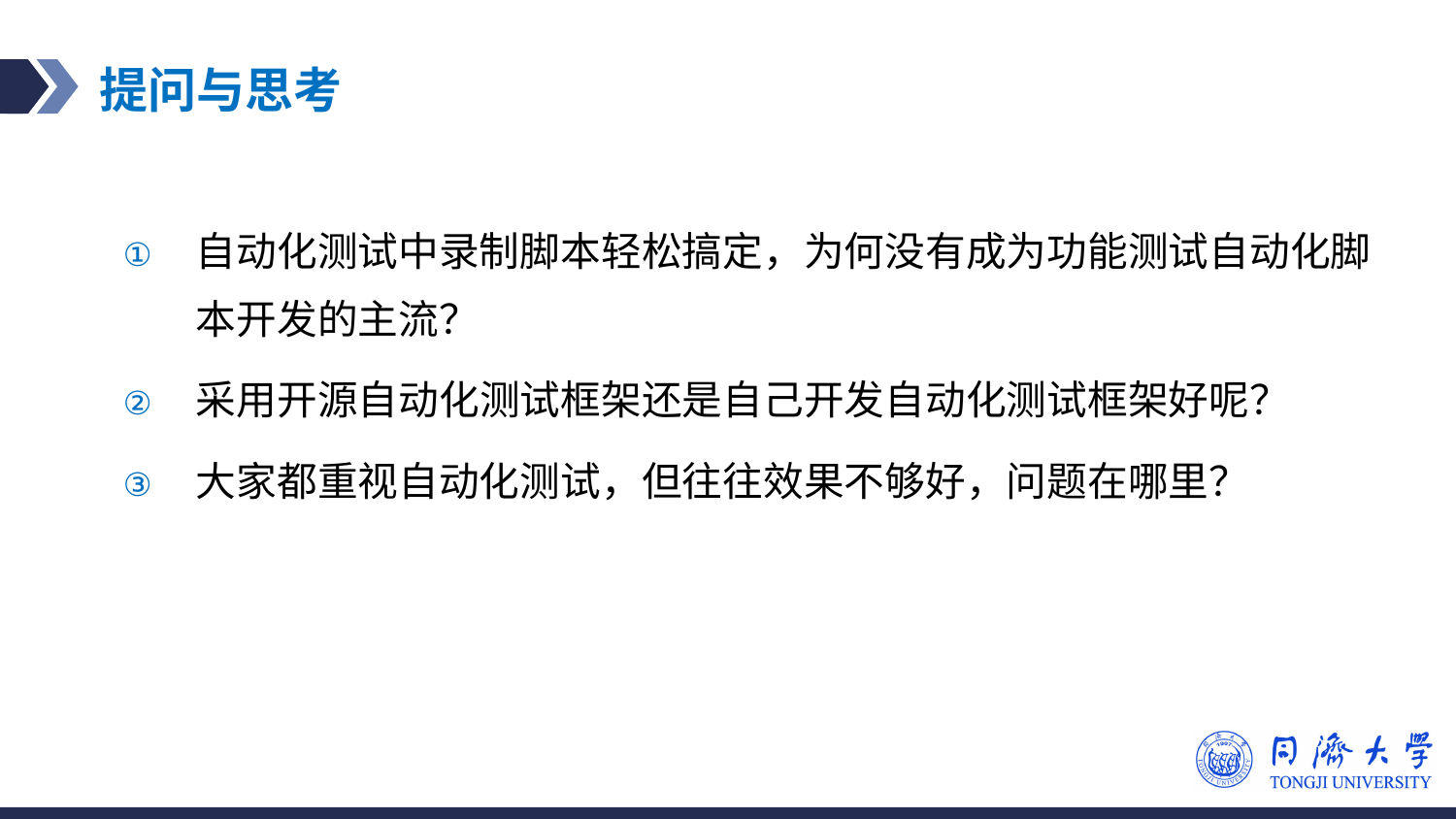

# 提问与思考
自动化测试中录制脚本轻松搞定，为何没有成为功能测试自动化脚本开发的主流？
采用开源自动化测试框架还是自己开发自动化测试框架好呢？
大家都重视自动化测试，但往往效果不够好，问题在哪里？